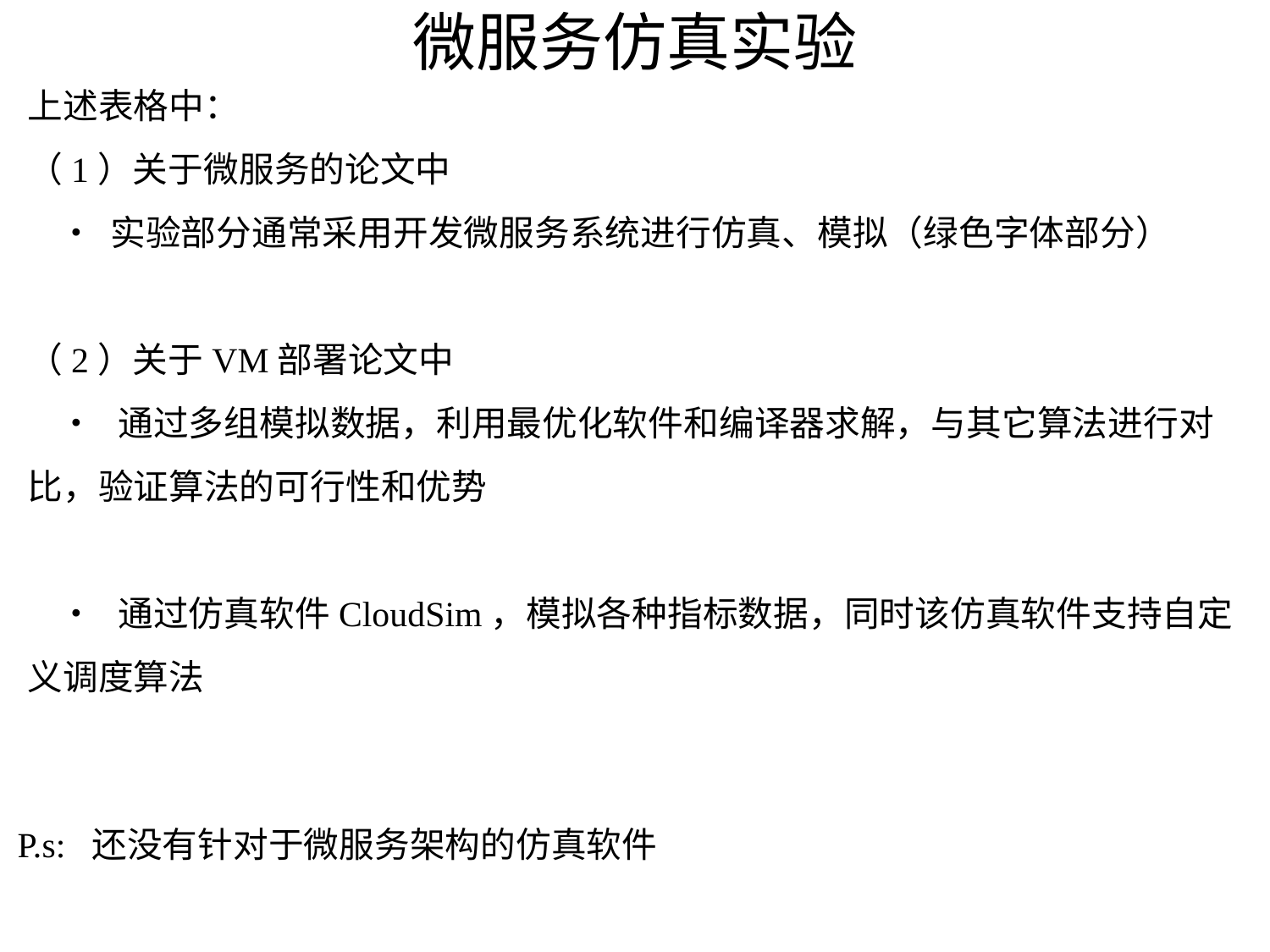

# 微服务仿真实验
上述表格中：
（1）关于微服务的论文中
    • 实验部分通常采用开发微服务系统进行仿真、模拟（绿色字体部分）

（2）关于VM部署论文中
    •  通过多组模拟数据，利用最优化软件和编译器求解，与其它算法进行对比，验证算法的可行性和优势

    •  通过仿真软件CloudSim，模拟各种指标数据，同时该仿真软件支持自定义调度算法

P.s:  还没有针对于微服务架构的仿真软件